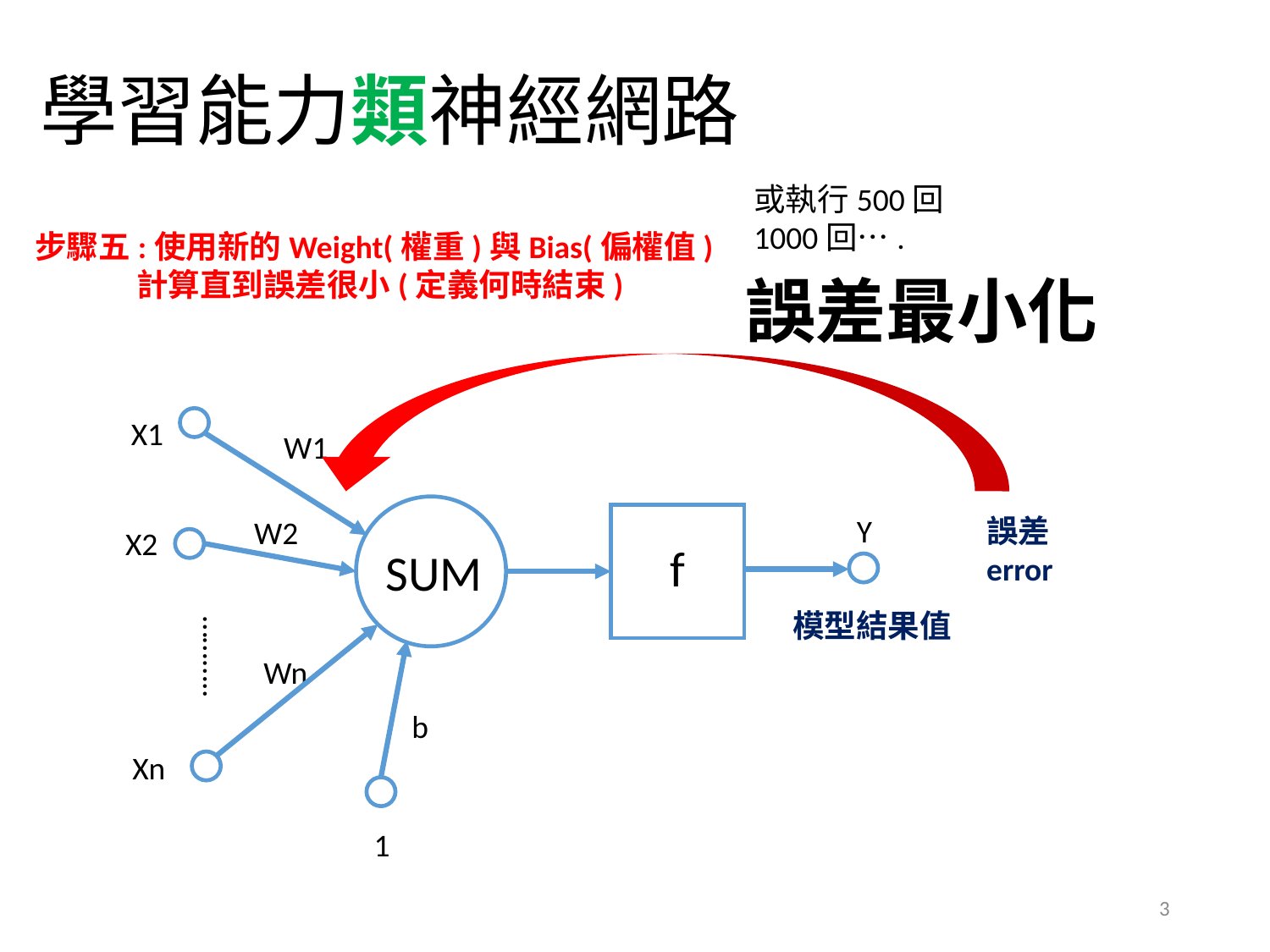

# 學習能力類神經網路
或執行500回
1000回….
步驟五:使用新的Weight(權重)與Bias(偏權值)
             計算直到誤差很小(定義何時結束)
誤差最小化

X1

W1
Y

W2
X2

f
SUM

………..
Wn
b
Xn

1

誤差
error
模型結果值
3